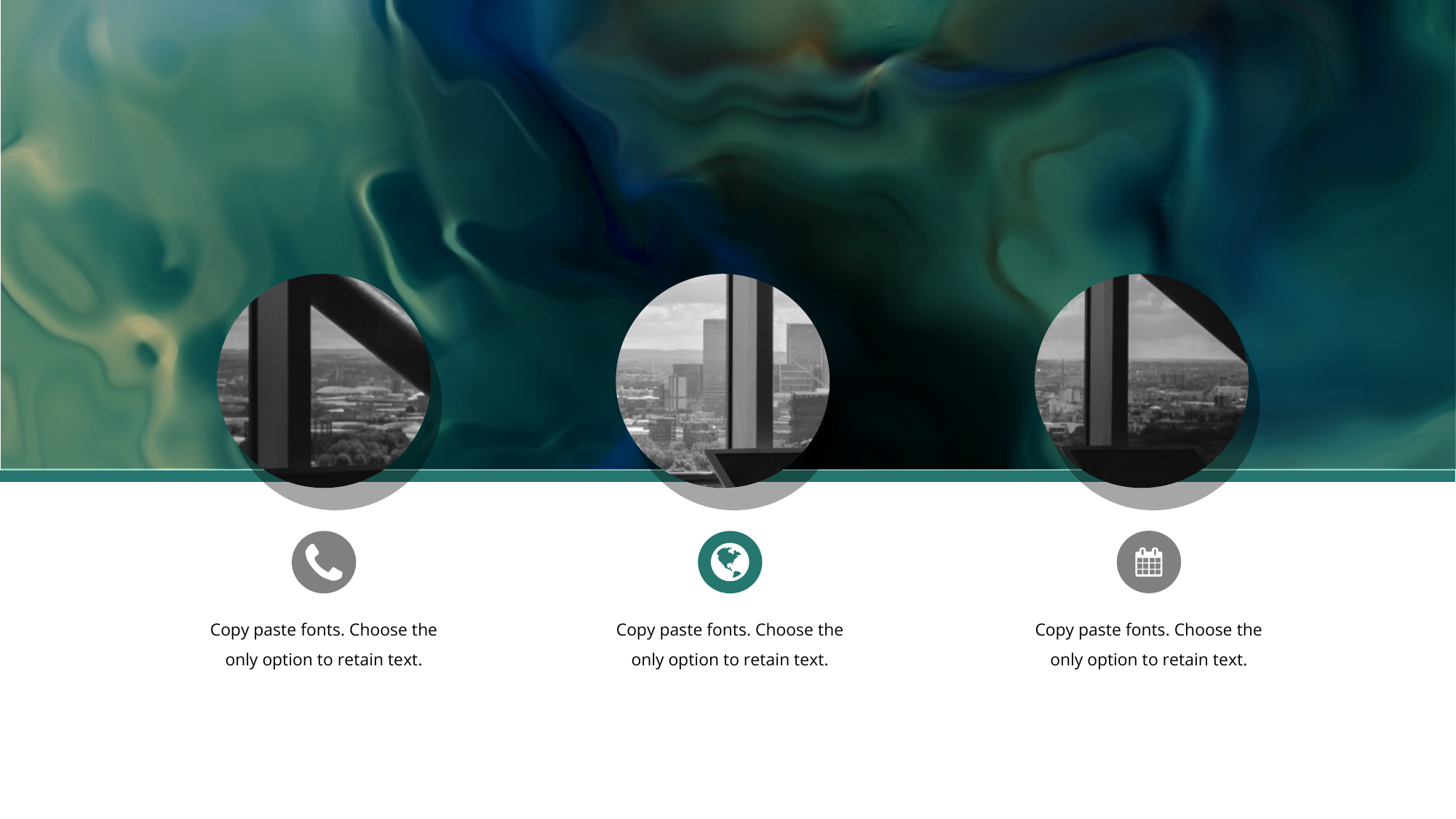

Copy paste fonts. Choose the only option to retain text.
Copy paste fonts. Choose the only option to retain text.
Copy paste fonts. Choose the only option to retain text.
团队介绍
ADD YOUR TITLE HERE